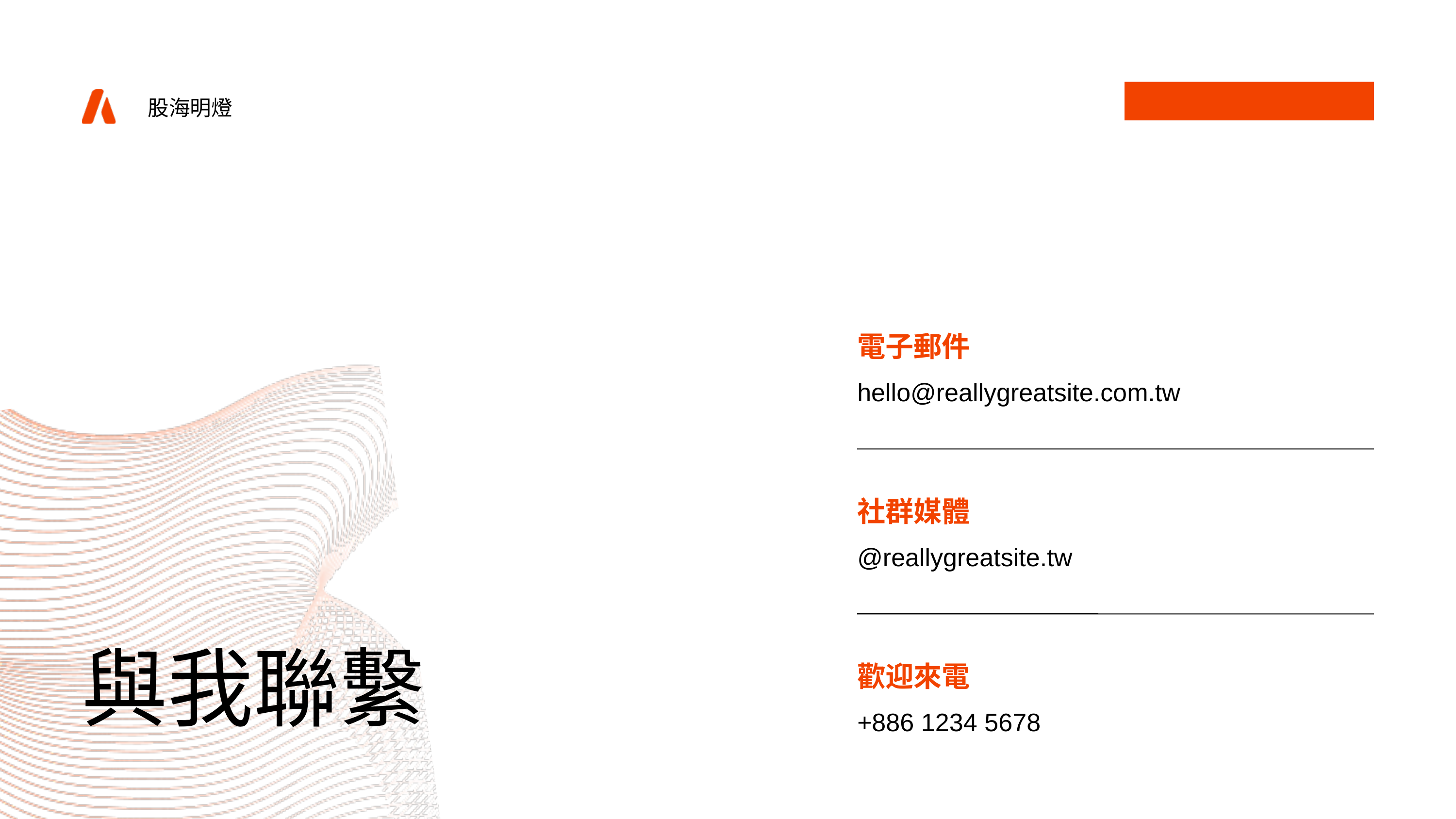

股海明燈
電子郵件
hello@reallygreatsite.com.tw

社群媒體
@reallygreatsite.tw

歡迎來電
+886 1234 5678

與我聯繫